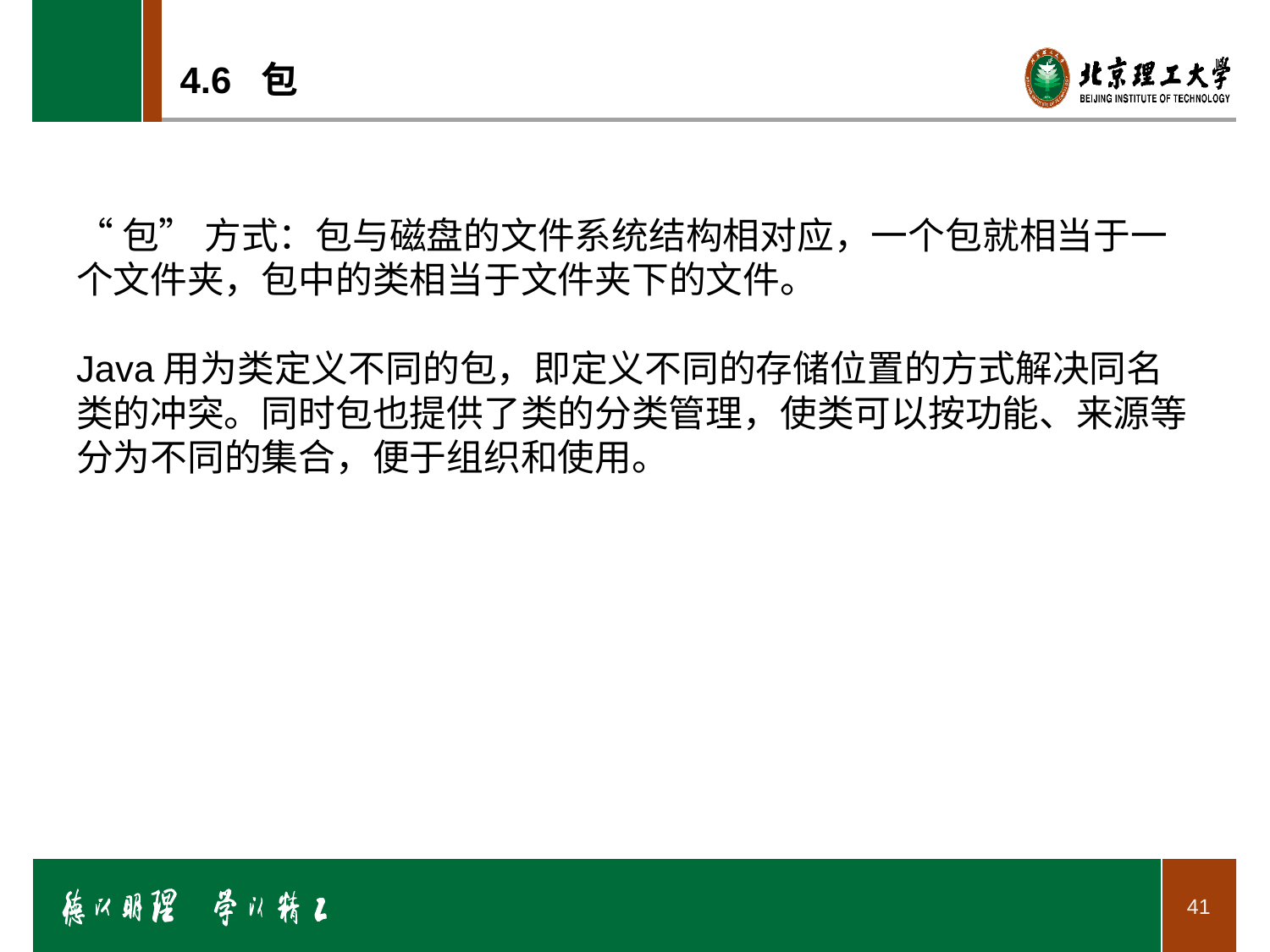

# 4.6  包
“包” 方式：包与磁盘的文件系统结构相对应，一个包就相当于一个文件夹，包中的类相当于文件夹下的文件。

Java用为类定义不同的包，即定义不同的存储位置的方式解决同名类的冲突。同时包也提供了类的分类管理，使类可以按功能、来源等分为不同的集合，便于组织和使用。